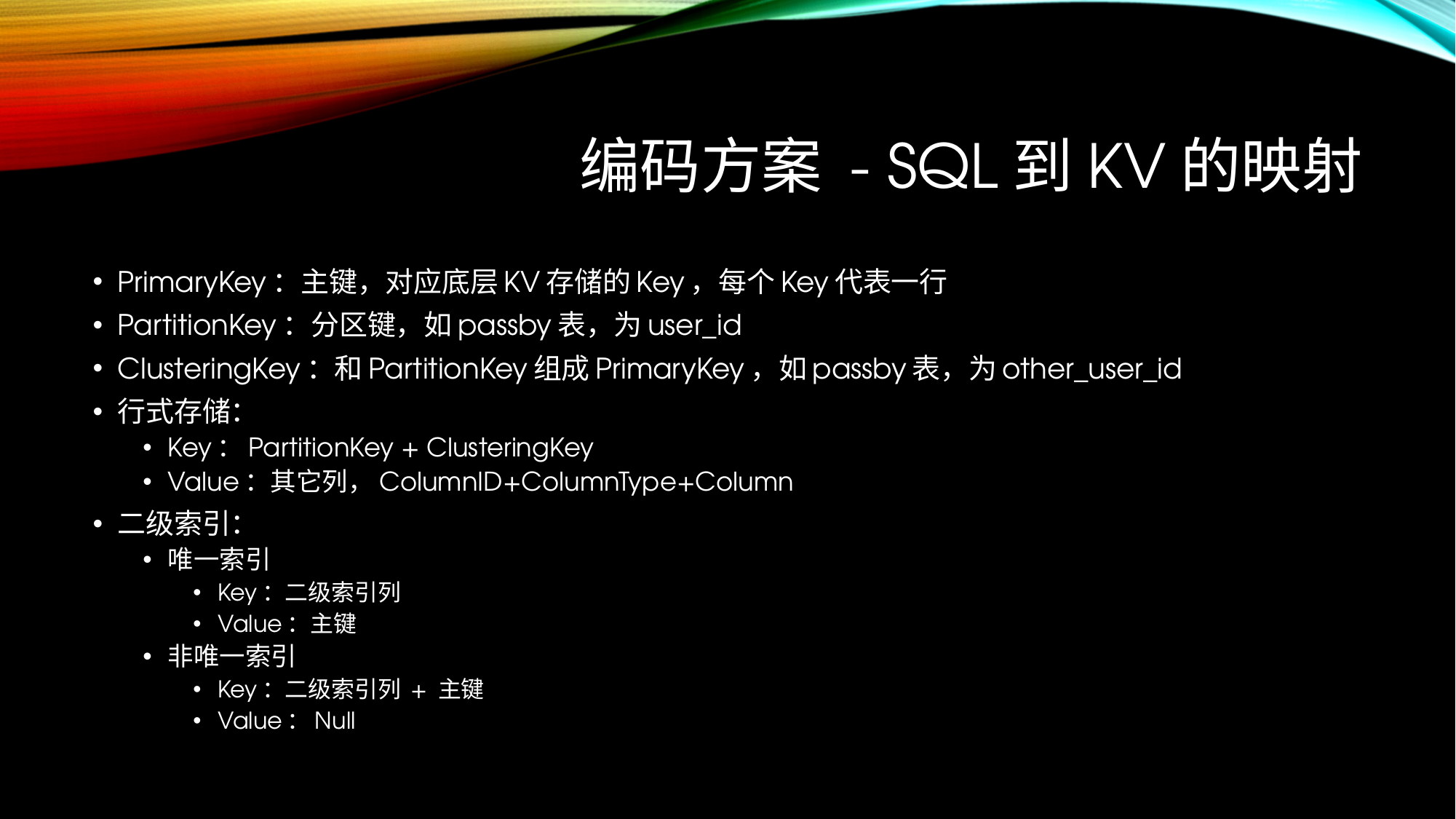

# 编码方案 - SQL到KV的映射
PrimaryKey：主键，对应底层KV存储的Key，每个Key代表一行
PartitionKey：分区键，如passby表，为user_id
ClusteringKey：和PartitionKey组成PrimaryKey，如passby表，为other_user_id
行式存储：
Key：PartitionKey + ClusteringKey
Value：其它列，ColumnID+ColumnType+Column
二级索引：
唯一索引
Key：二级索引列
Value：主键
非唯一索引
Key：二级索引列 + 主键
Value：Null